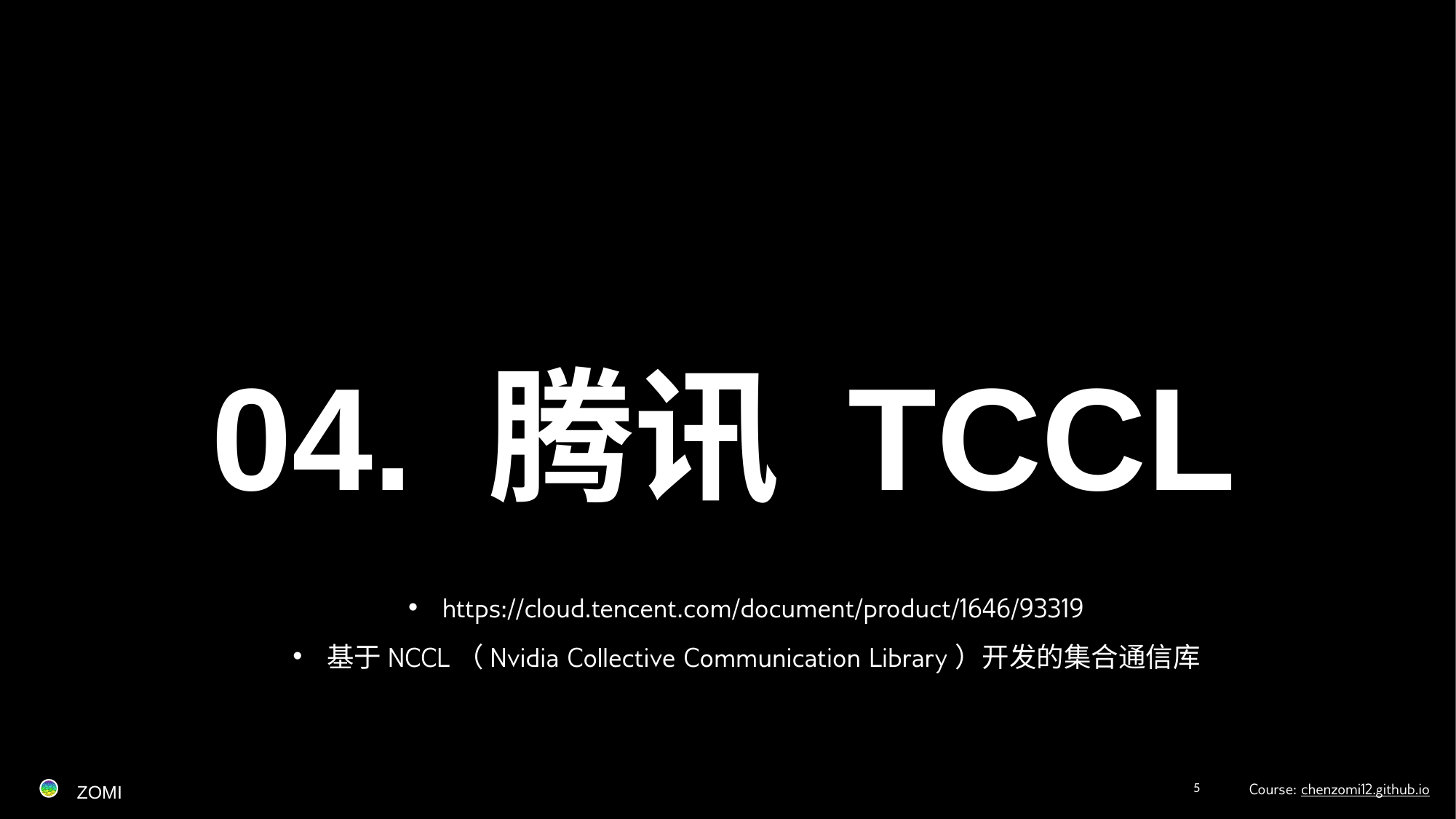

04. 腾讯 TCCL
https://cloud.tencent.com/document/product/1646/93319
基于NCCL（Nvidia Collective Communication Library）开发的集合通信库